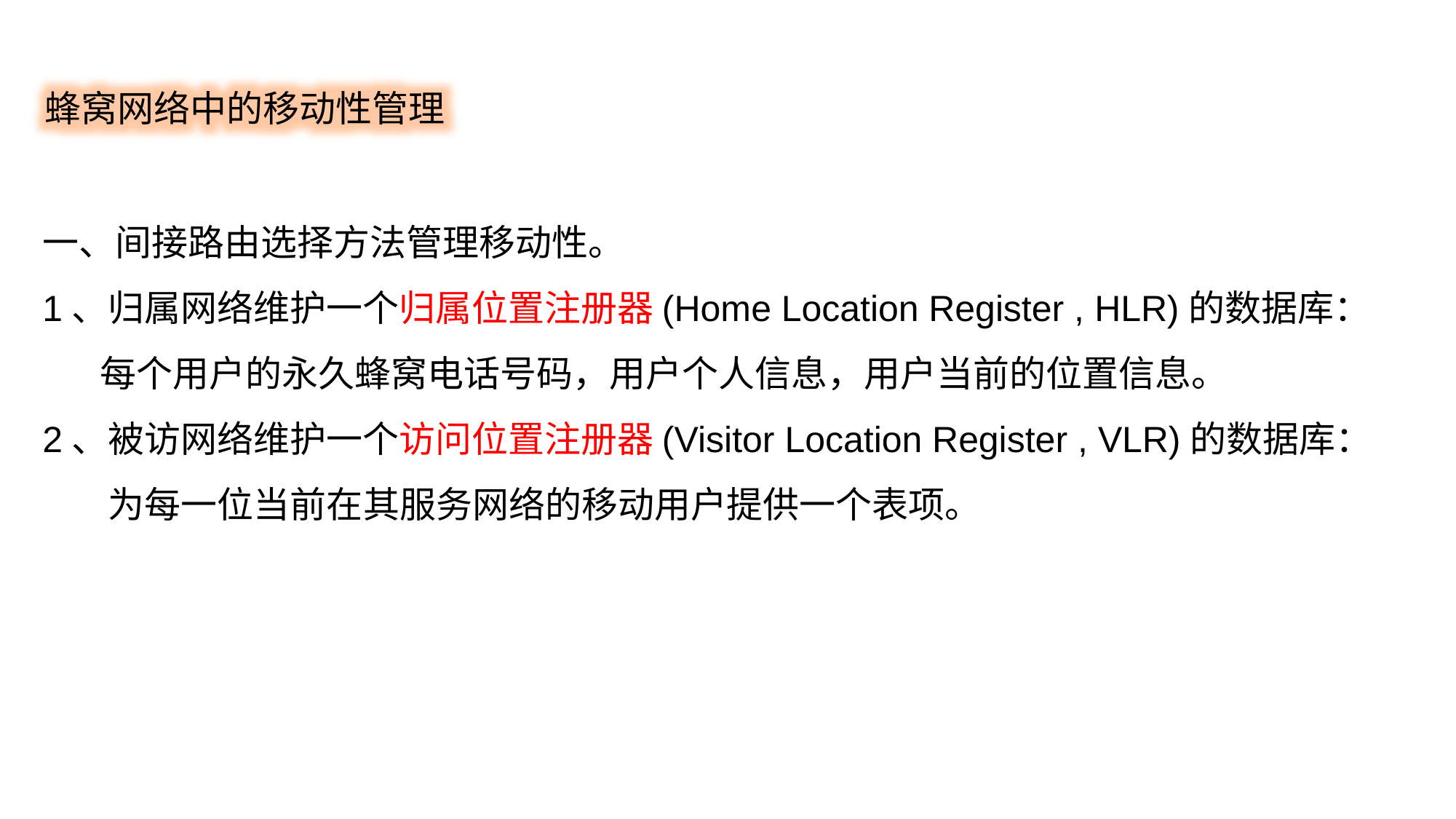

蜂窝网络中的移动性管理
一、间接路由选择方法管理移动性。
1、归属网络维护一个归属位置注册器(Home Location Register , HLR)的数据库：
      每个用户的永久蜂窝电话号码，用户个人信息，用户当前的位置信息。
2、被访网络维护一个访问位置注册器(Visitor Location Register , VLR)的数据库：
       为每一位当前在其服务网络的移动用户提供一个表项。